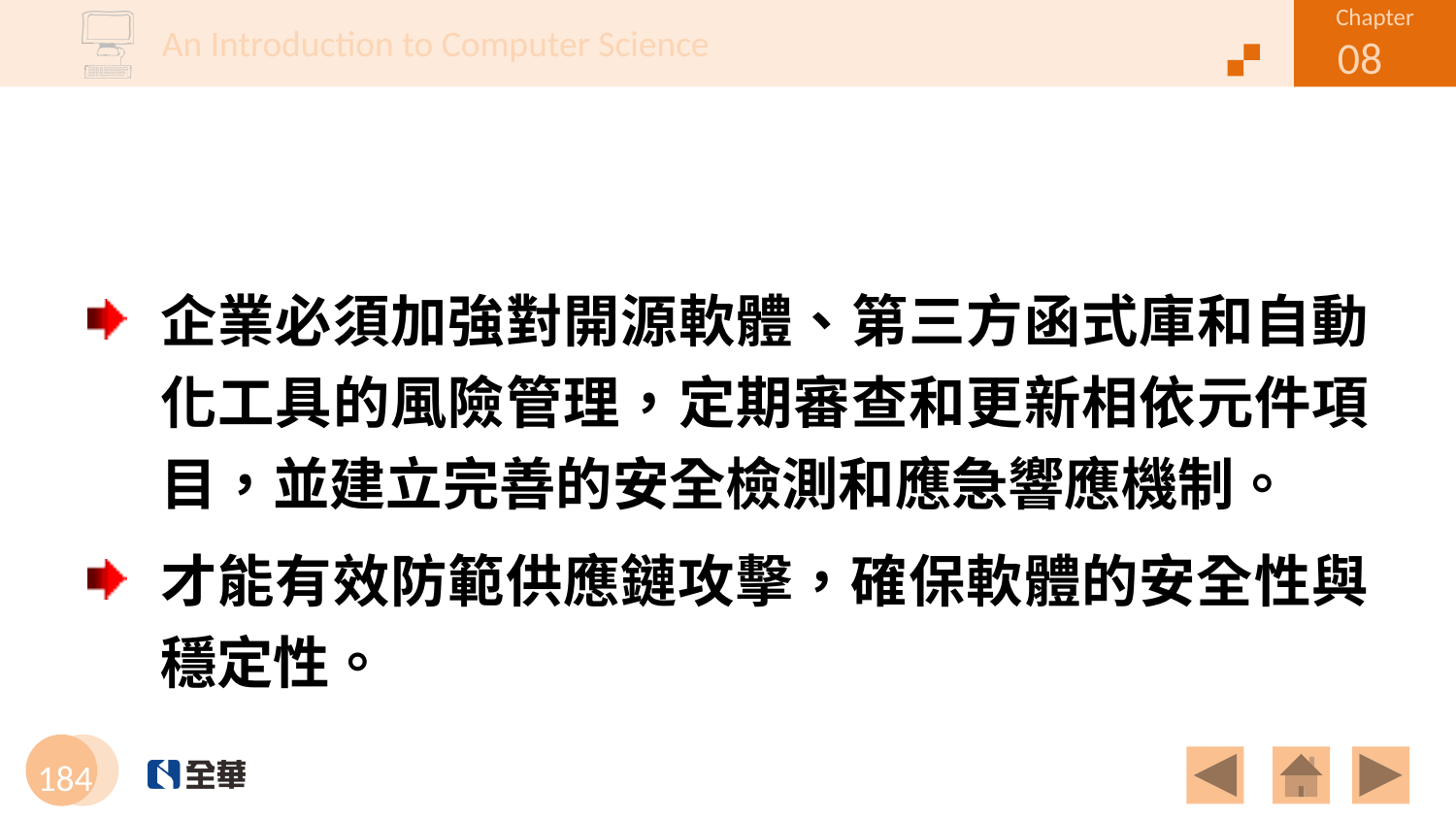

#
企業必須加強對開源軟體、第三方函式庫和自動化工具的風險管理，定期審查和更新相依元件項目，並建立完善的安全檢測和應急響應機制。
才能有效防範供應鏈攻擊，確保軟體的安全性與穩定性。